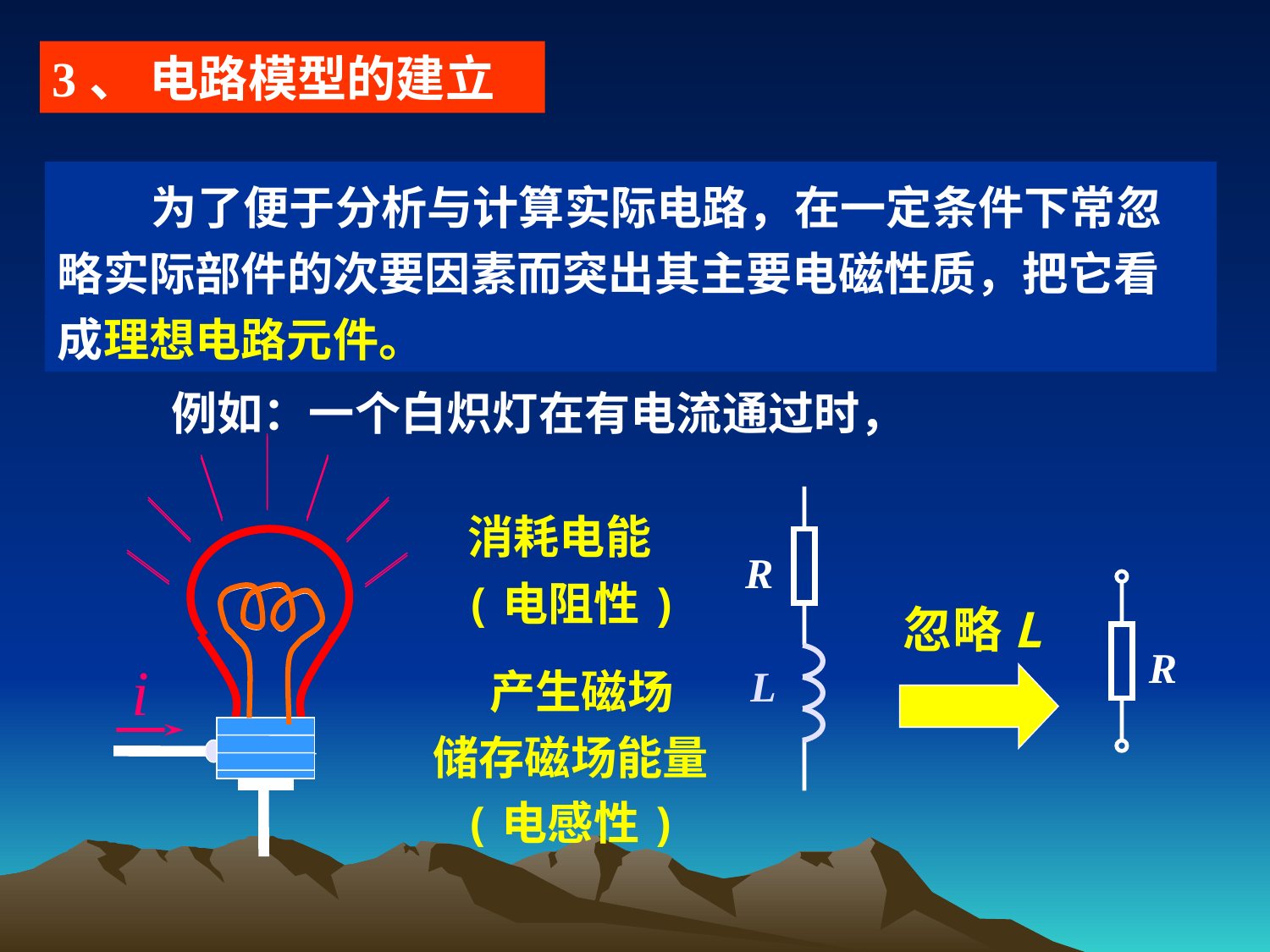

3、 电路模型的建立
        为了便于分析与计算实际电路，在一定条件下常忽略实际部件的次要因素而突出其主要电磁性质，把它看成理想电路元件。
例如：一个白炽灯在有电流通过时，

R

 消耗电能
(电阻性)

R

 忽略L

 产生磁场
储存磁场能量
(电感性)
L

i